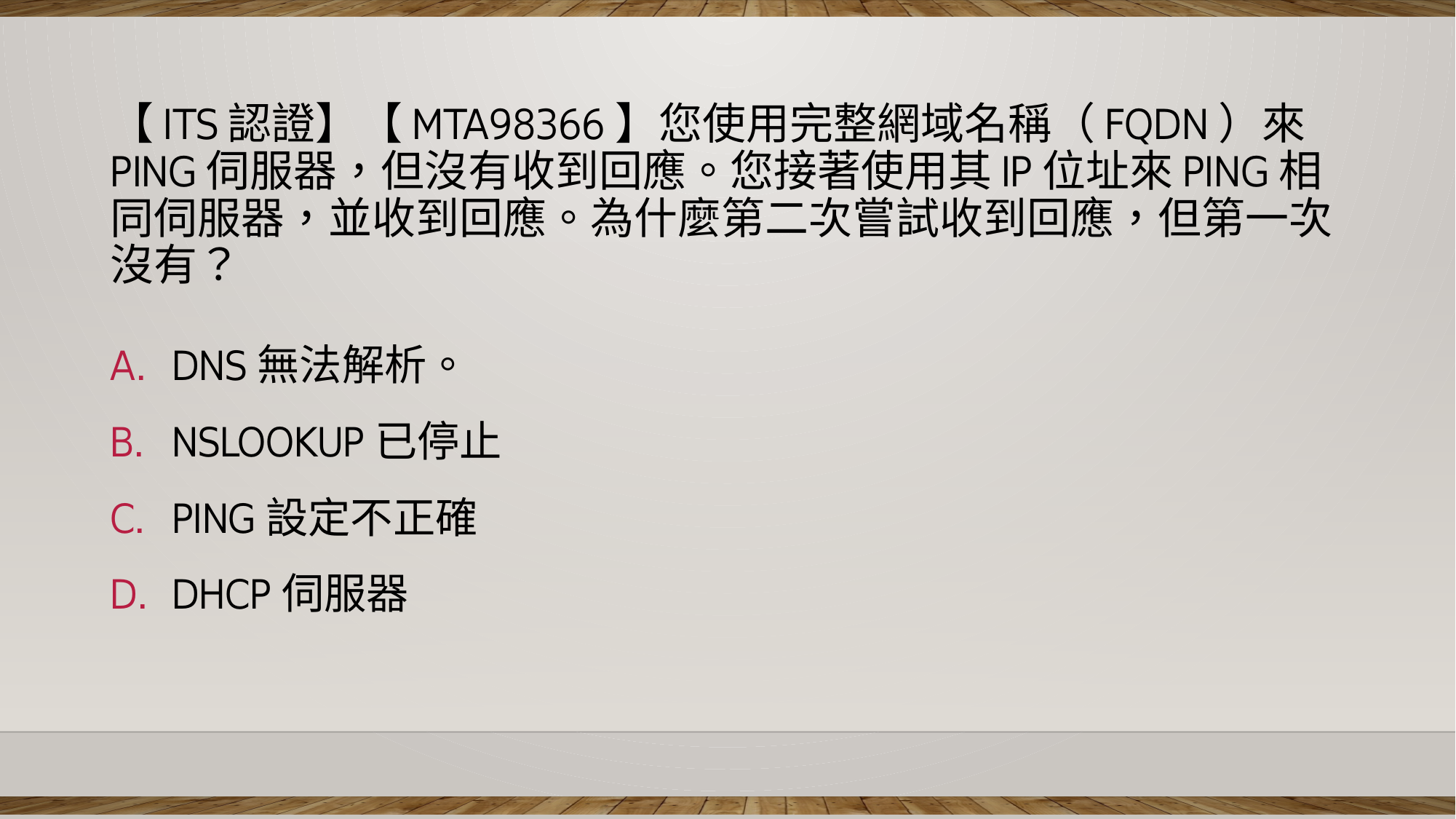

# 【ITS認證】【MTA98366】您使用完整網域名稱（FQDN）來PING伺服器，但沒有收到回應。您接著使用其IP位址來PING相同伺服器，並收到回應。為什麼第二次嘗試收到回應，但第一次沒有？
DNS無法解析。
NSLOOKUP已停止
PING設定不正確
DHCP伺服器